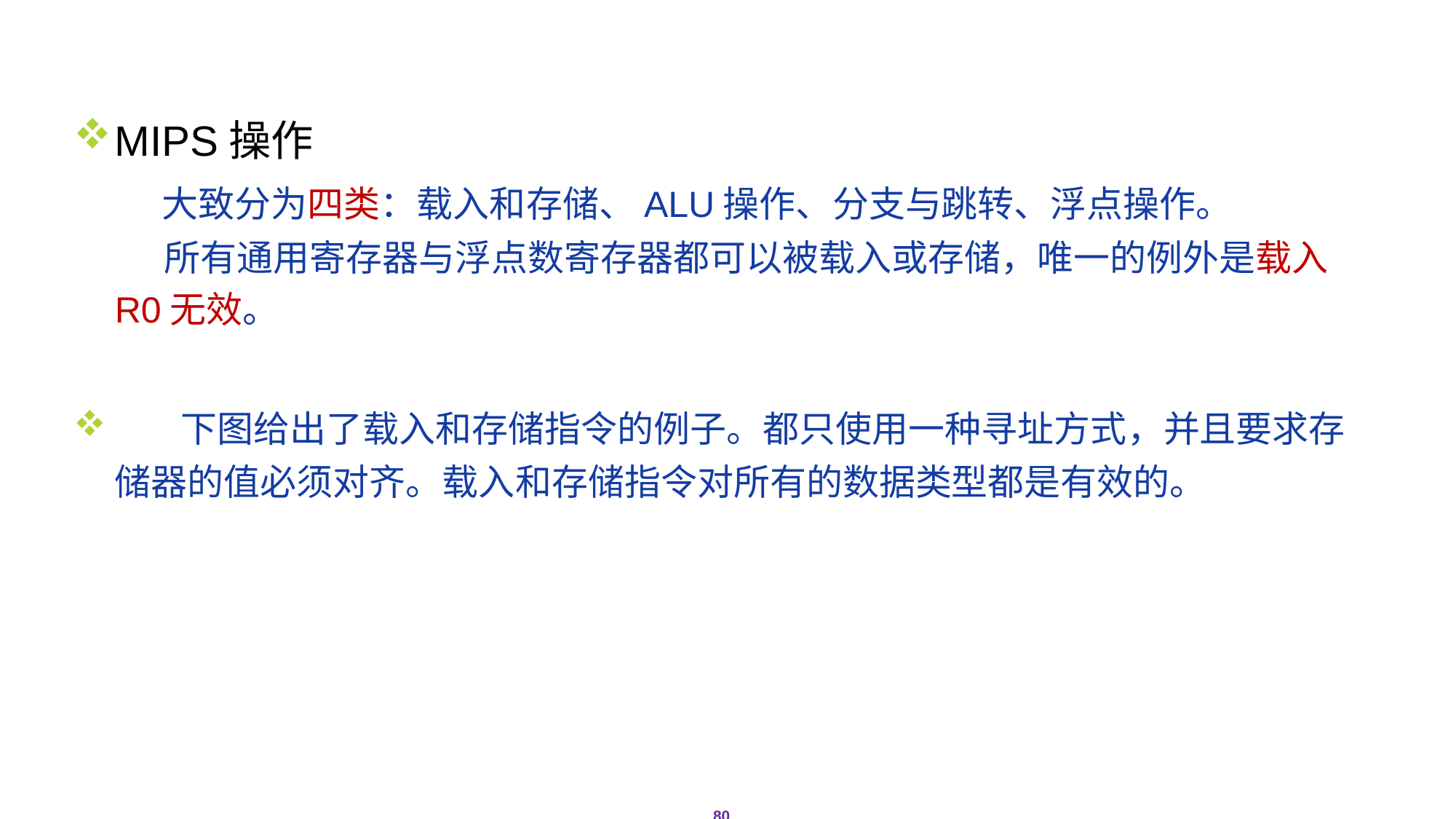

# 2.9 MIPS系统结构
MIPS操作
     大致分为四类：载入和存储、ALU操作、分支与跳转、浮点操作。
      所有通用寄存器与浮点数寄存器都可以被载入或存储，唯一的例外是载入R0无效。

       下图给出了载入和存储指令的例子。都只使用一种寻址方式，并且要求存储器的值必须对齐。载入和存储指令对所有的数据类型都是有效的。
80